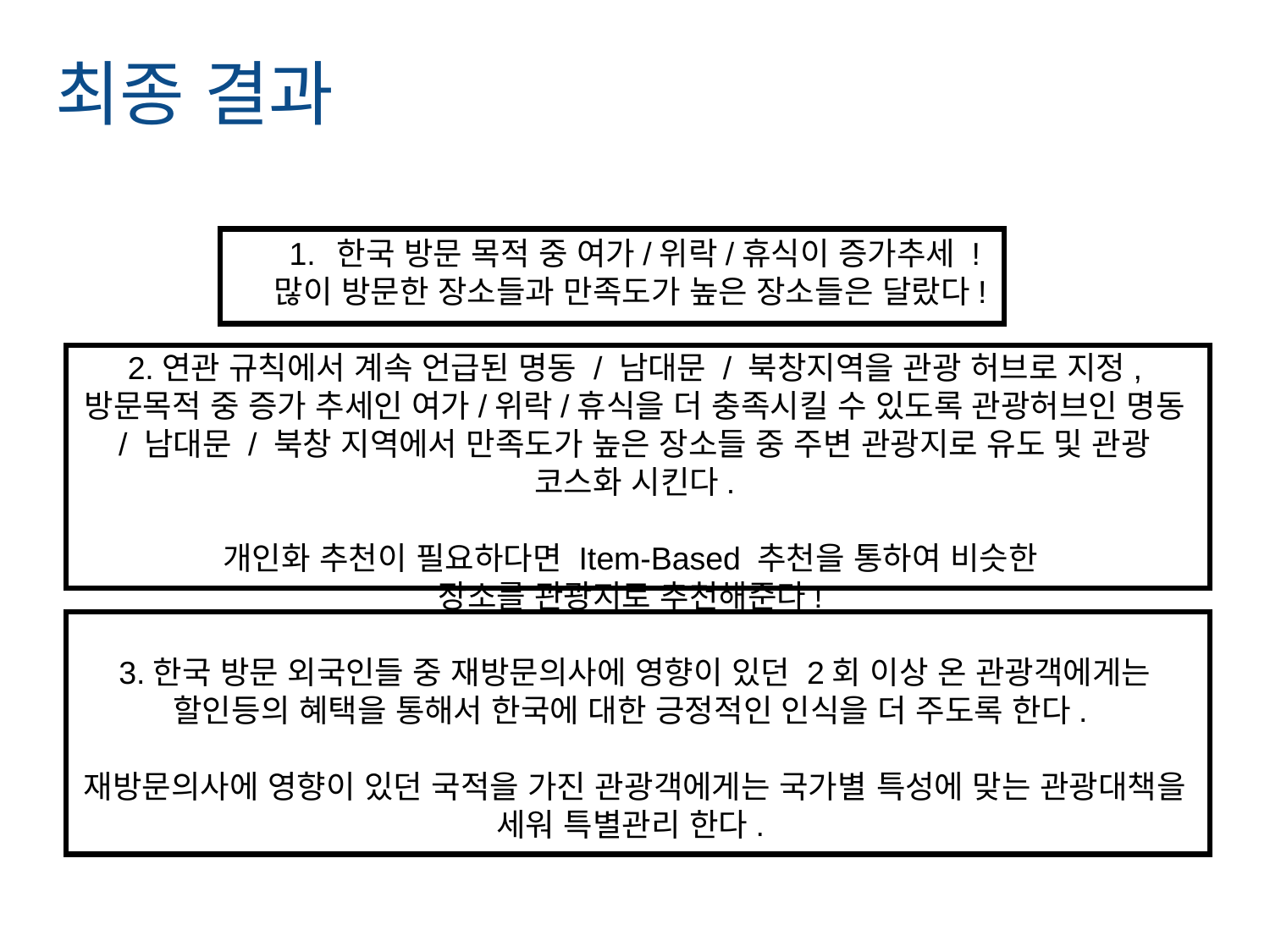

최종 결과

한국 방문 목적 중 여가/위락/휴식이 증가추세 !
많이 방문한 장소들과 만족도가 높은 장소들은 달랐다!

2.연관 규칙에서 계속 언급된 명동 / 남대문 / 북창지역을 관광 허브로 지정, 방문목적 중 증가 추세인 여가/위락/휴식을 더 충족시킬 수 있도록 관광허브인 명동 / 남대문 / 북창 지역에서 만족도가 높은 장소들 중 주변 관광지로 유도 및 관광 코스화 시킨다.

개인화 추천이 필요하다면 Item-Based 추천을 통하여 비슷한
장소를 관광지로 추천해준다!

3.한국 방문 외국인들 중 재방문의사에 영향이 있던 2회 이상 온 관광객에게는 할인등의 혜택을 통해서 한국에 대한 긍정적인 인식을 더 주도록 한다.

재방문의사에 영향이 있던 국적을 가진 관광객에게는 국가별 특성에 맞는 관광대책을 세워 특별관리 한다.